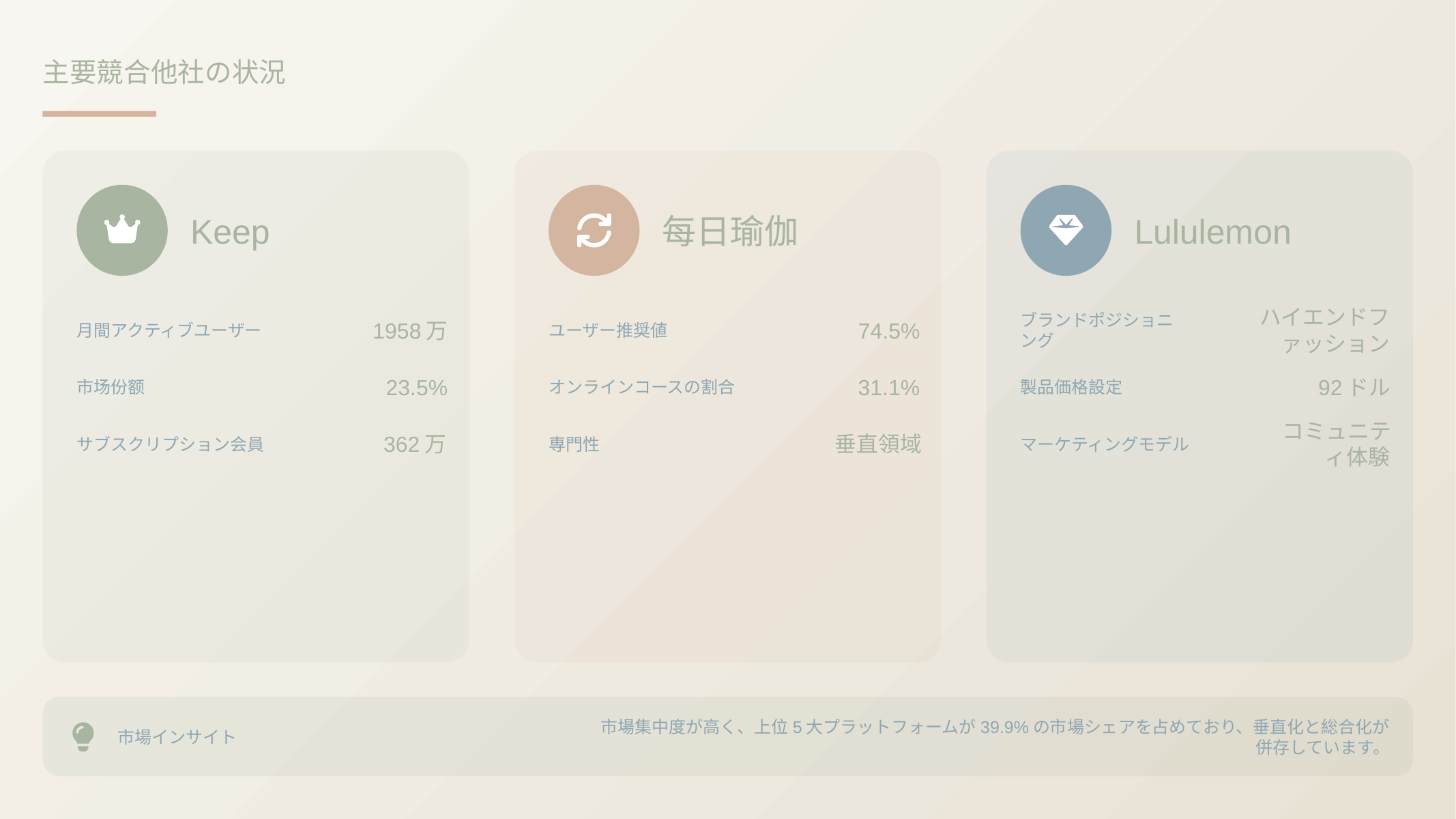

主要競合他社の状況

Keep
每日瑜伽
Lululemon

1958万
74.5%
ハイエンドファッション
月間アクティブユーザー
ユーザー推奨値
ブランドポジショニング
23.5%
31.1%
92ドル
市场份额
オンラインコースの割合
製品価格設定
362万
垂直領域
コミュニティ体験
サブスクリプション会員
専門性
マーケティングモデル

市場インサイト

市場集中度が高く、上位5大プラットフォームが39.9%の市場シェアを占めており、垂直化と総合化が併存しています。